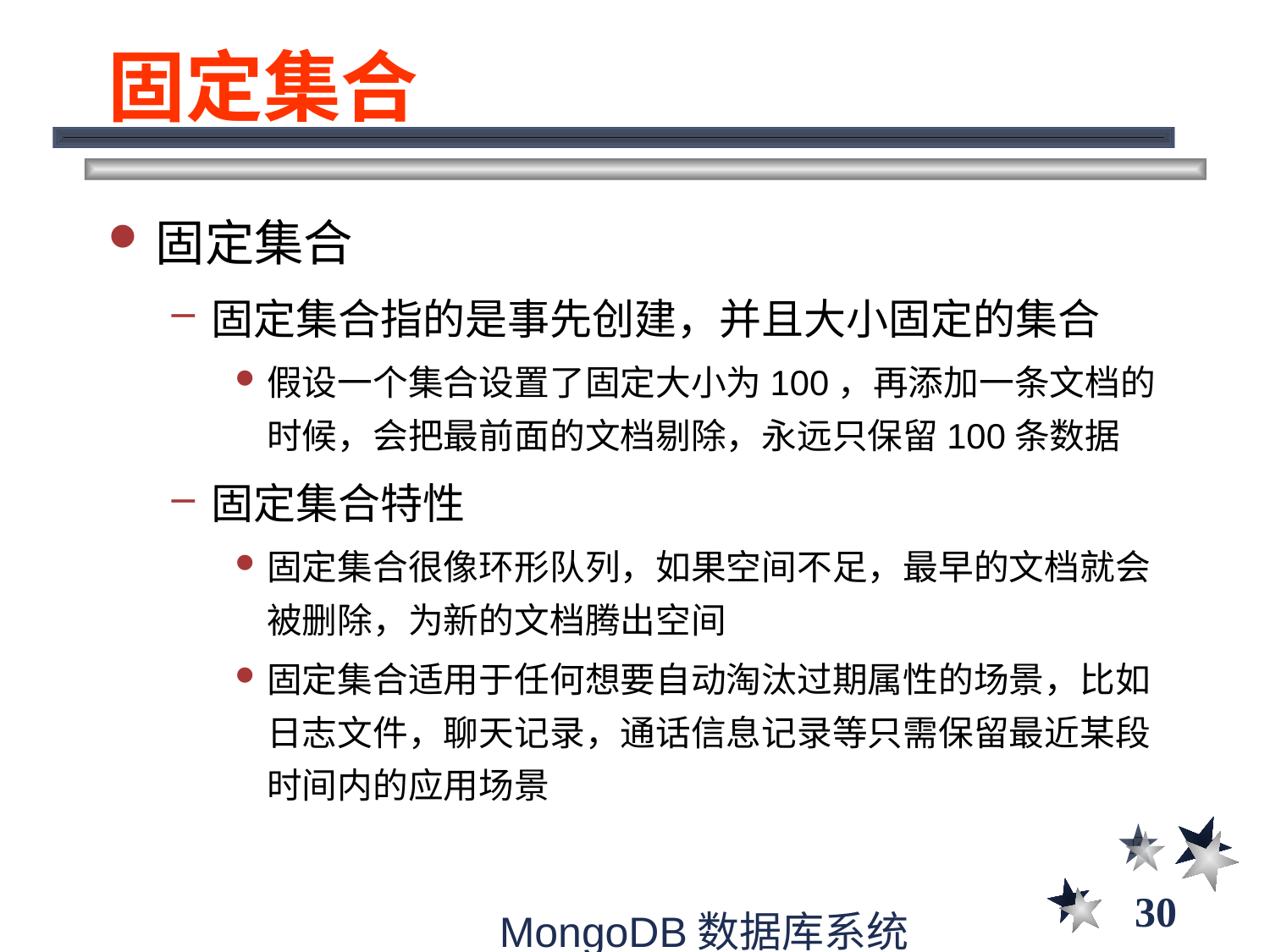

# 固定集合
固定集合
固定集合指的是事先创建，并且大小固定的集合
假设一个集合设置了固定大小为100，再添加一条文档的时候，会把最前面的文档剔除，永远只保留100条数据
固定集合特性
固定集合很像环形队列，如果空间不足，最早的文档就会被删除，为新的文档腾出空间
固定集合适用于任何想要自动淘汰过期属性的场景，比如日志文件，聊天记录，通话信息记录等只需保留最近某段时间内的应用场景
30
MongoDB数据库系统